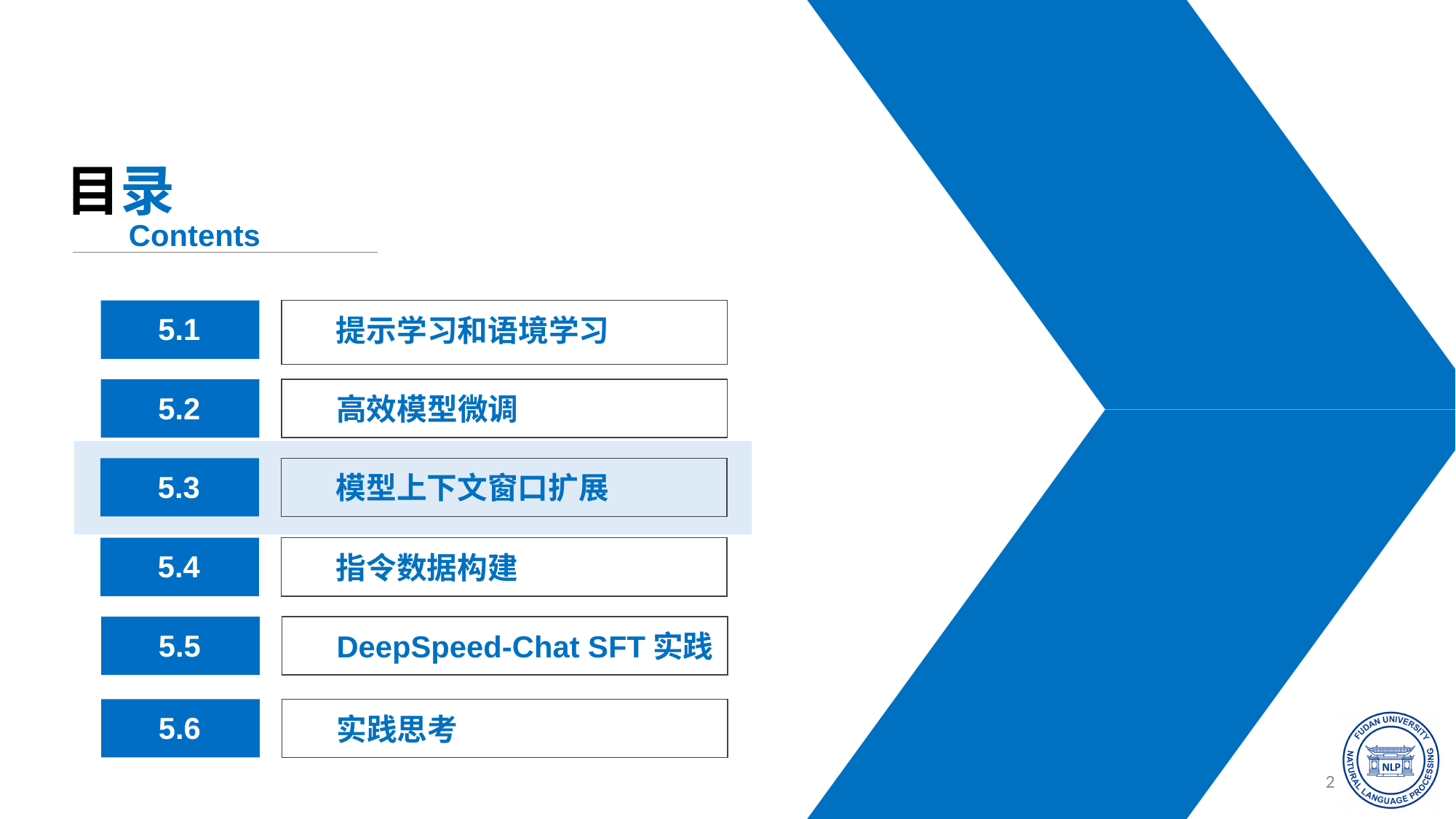

目录
Contents

提示学习和语境学习

5.1

5.2

高效模型微调

5.3

模型上下文窗口扩展

5.4

指令数据构建

5.5

DeepSpeed-Chat SFT实践

5.6

实践思考
27